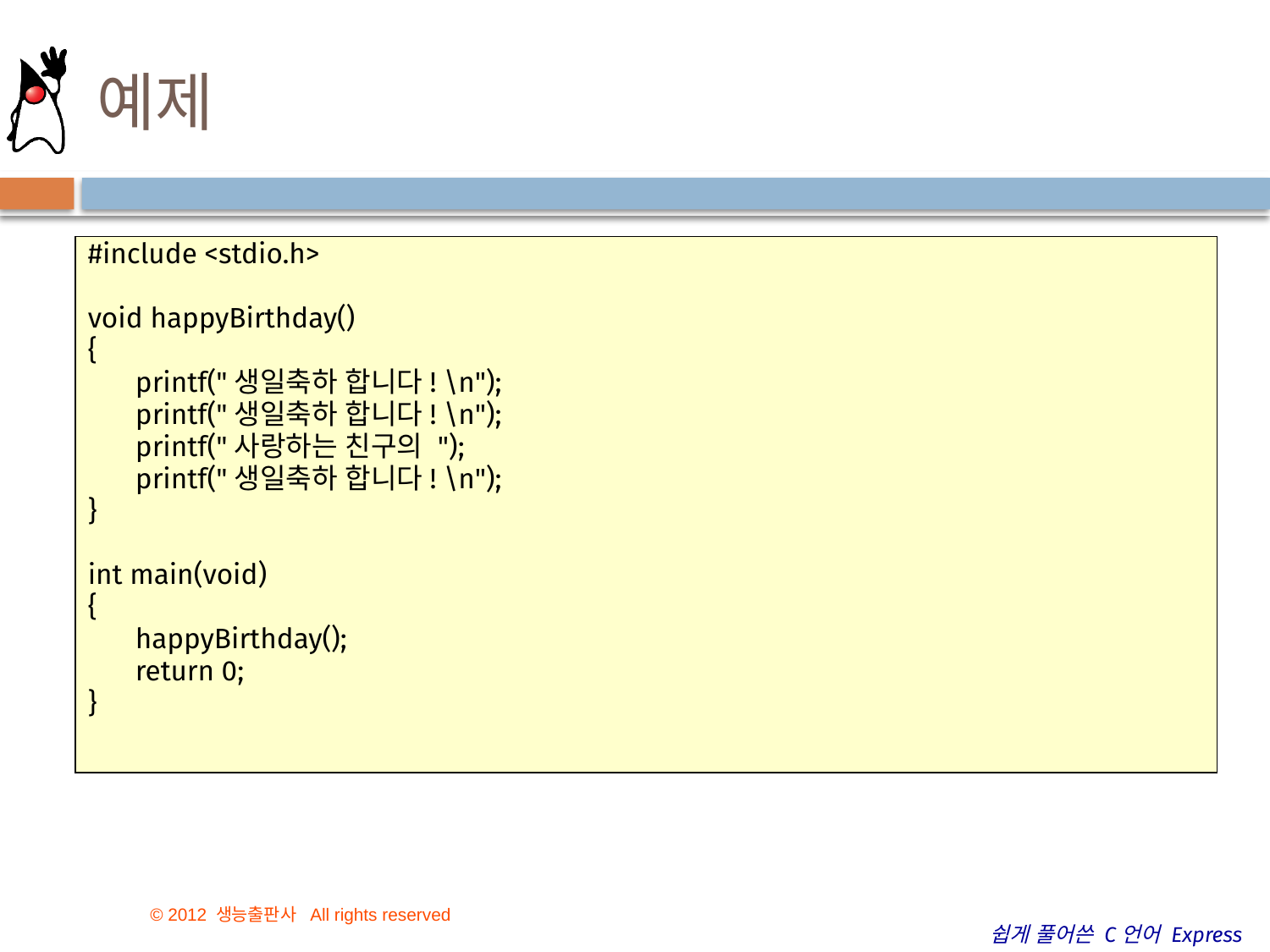

# 예제
#include <stdio.h>

void happyBirthday()
{
	printf("생일축하 합니다! \n");
	printf("생일축하 합니다! \n");
	printf("사랑하는 친구의 ");
	printf("생일축하 합니다! \n");
}

int main(void)
{
	happyBirthday();
	return 0;
}